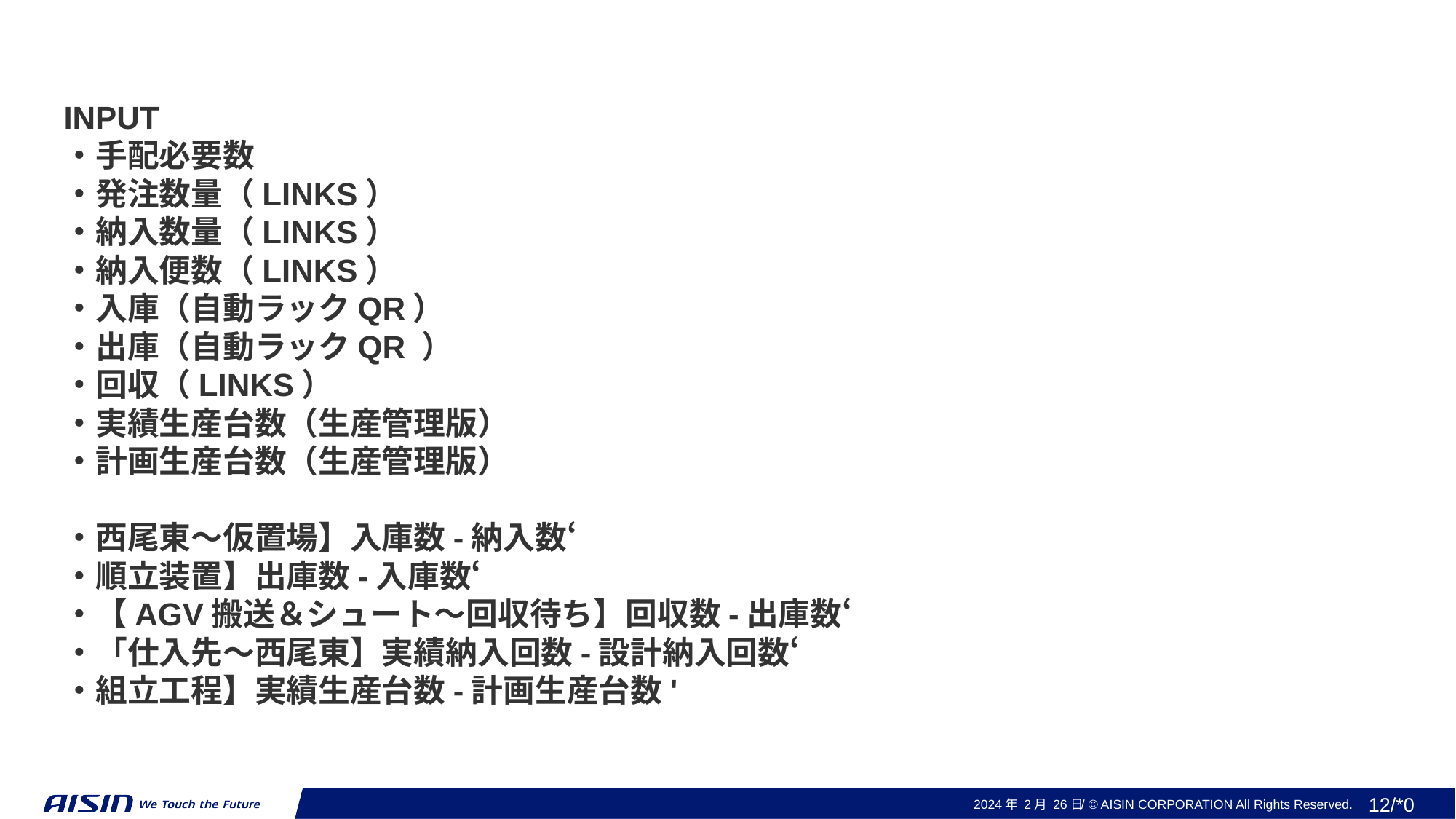

INPUT
・手配必要数
・発注数量（LINKS）
・納入数量（LINKS）
・納入便数（LINKS）
・入庫（自動ラックQR）
・出庫（自動ラックQR ）
・回収（LINKS）
・実績生産台数（生産管理版）
・計画生産台数（生産管理版）

・西尾東～仮置場】入庫数-納入数‘
・順立装置】出庫数-入庫数‘
・【AGV搬送＆シュート～回収待ち】回収数-出庫数‘
・「仕入先～西尾東】実績納入回数-設計納入回数‘
・組立工程】実績生産台数-計画生産台数'
2024年 2月 26日